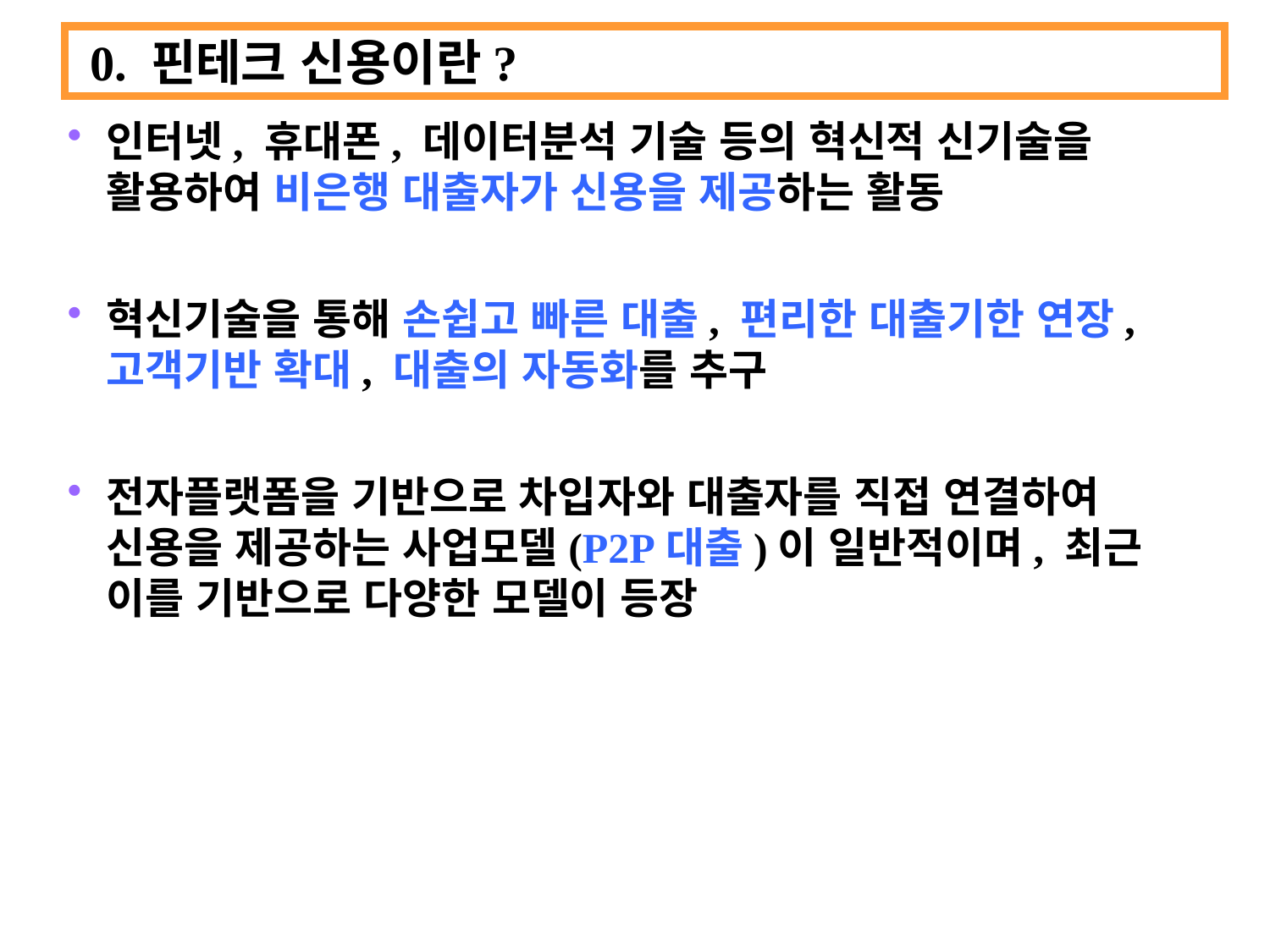

0. 핀테크 신용이란?
인터넷, 휴대폰, 데이터분석 기술 등의 혁신적 신기술을 활용하여 비은행 대출자가 신용을 제공하는 활동

혁신기술을 통해 손쉽고 빠른 대출, 편리한 대출기한 연장, 고객기반 확대, 대출의 자동화를 추구

전자플랫폼을 기반으로 차입자와 대출자를 직접 연결하여 신용을 제공하는 사업모델(P2P대출)이 일반적이며, 최근 이를 기반으로 다양한 모델이 등장